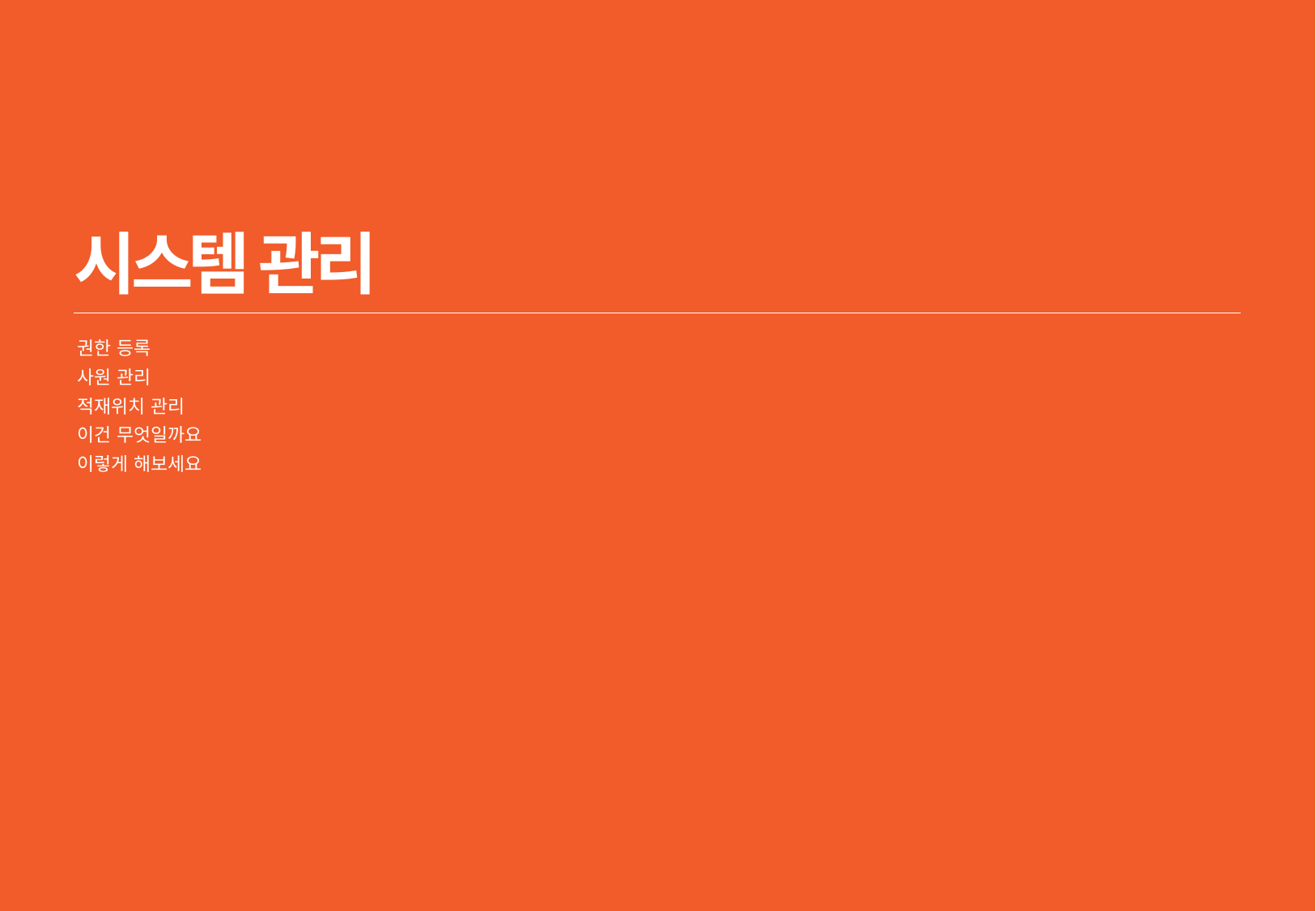

5/5
# 시스템 관리
권한 등록
사원 관리
적재위치 관리
이건 무엇일까요
이렇게 해보세요